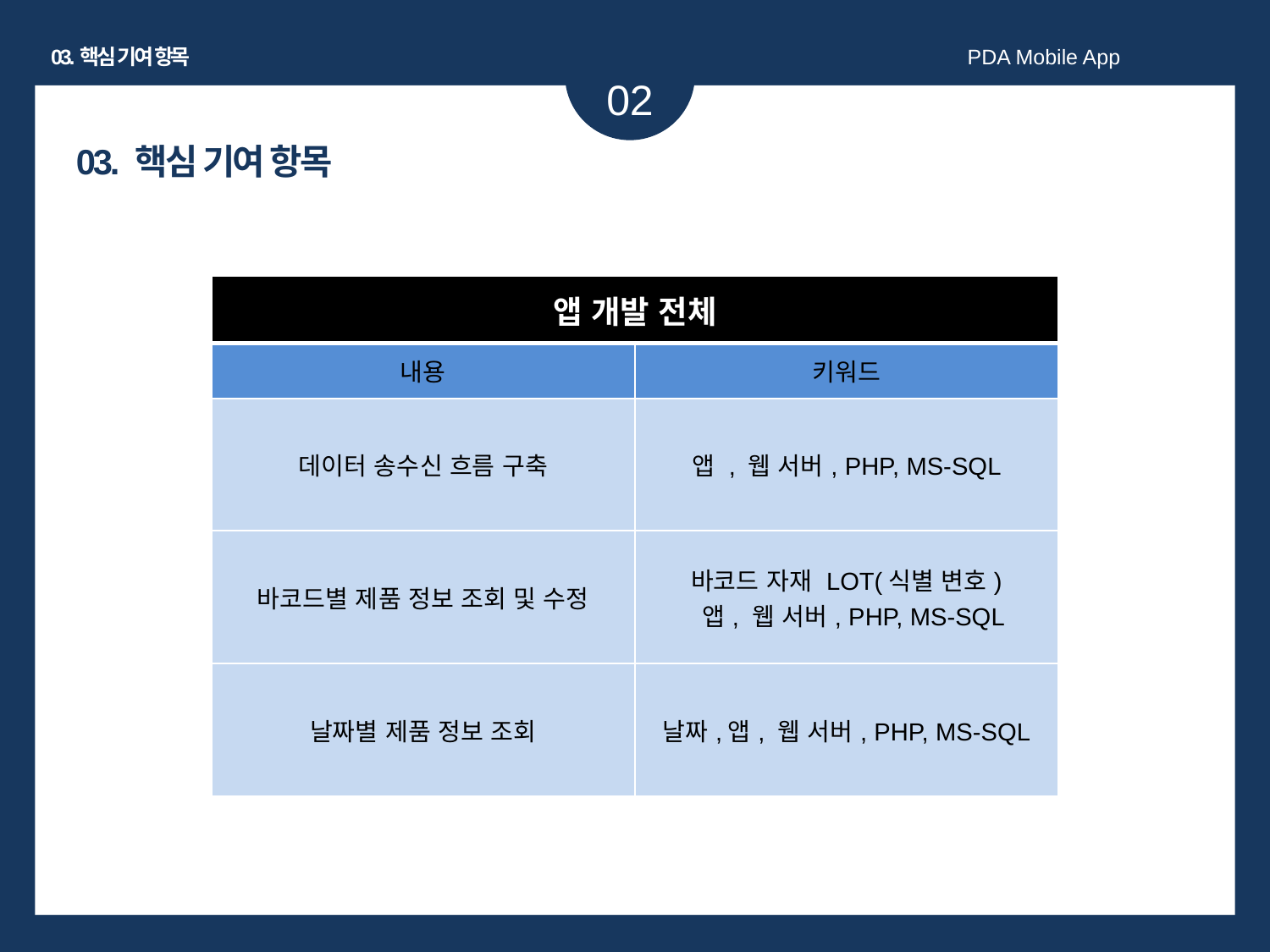

03.핵심 기여 항목
PDA Mobile App
02

03. 핵심 기여 항목
| 앱 개발 전체 |  |
| --- | --- |
| 내용 | 키워드 |
| 데이터 송수신 흐름 구축 | 앱 , 웹 서버, PHP, MS-SQL |
| 바코드별 제품 정보 조회 및 수정 | 바코드 자재 LOT(식별 변호) 앱, 웹 서버, PHP, MS-SQL |
| 날짜별 제품 정보 조회 | 날짜,앱, 웹 서버, PHP, MS-SQL |